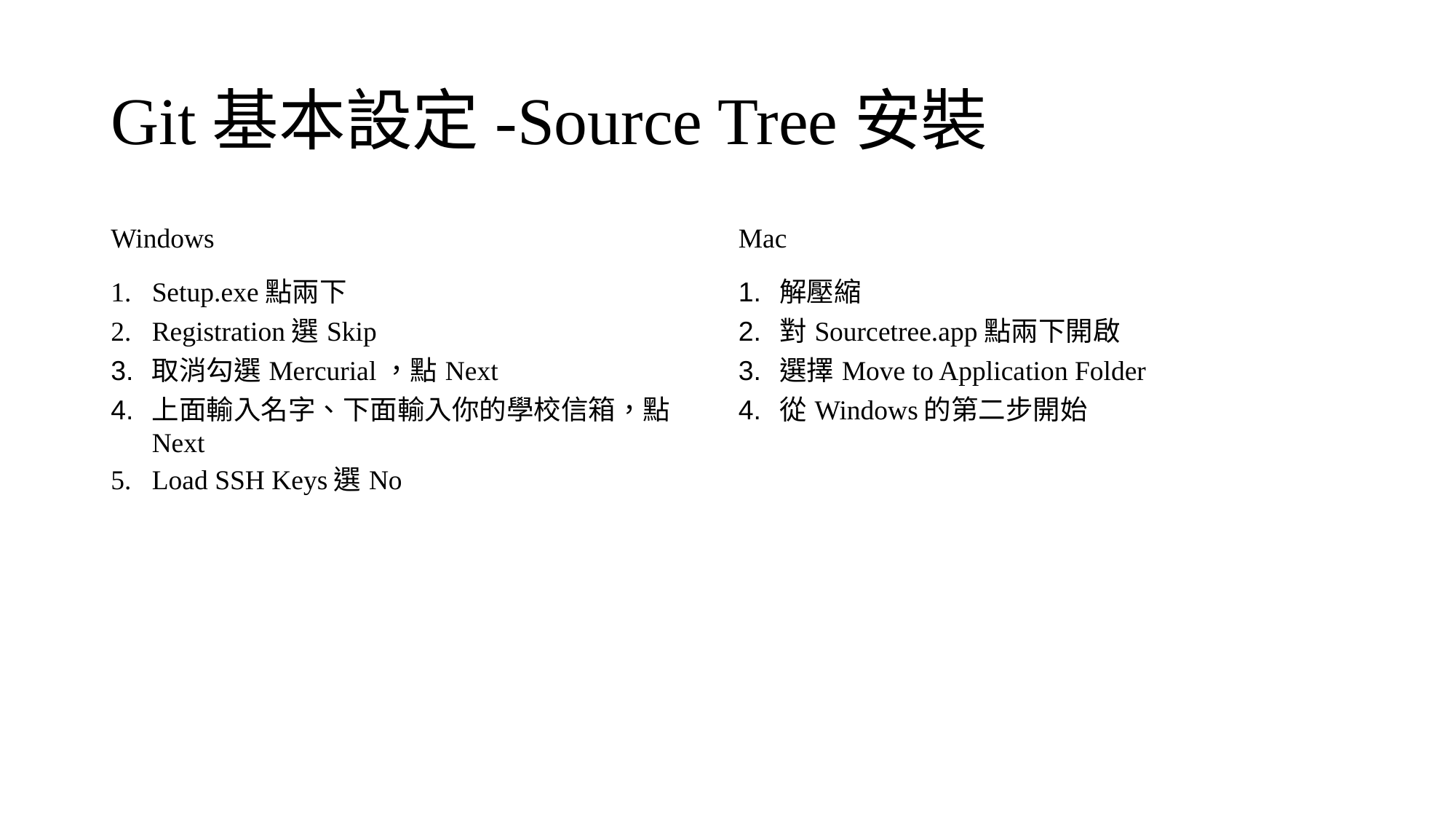

# Git基本設定-Source Tree安裝
| Windows | Mac |
| --- | --- |
| Setup.exe點兩下 Registration選Skip 取消勾選Mercurial，點Next 上面輸入名字、下面輸入你的學校信箱，點Next Load SSH Keys選No | 解壓縮 對Sourcetree.app點兩下開啟 選擇Move to Application Folder 從Windows的第二步開始 |